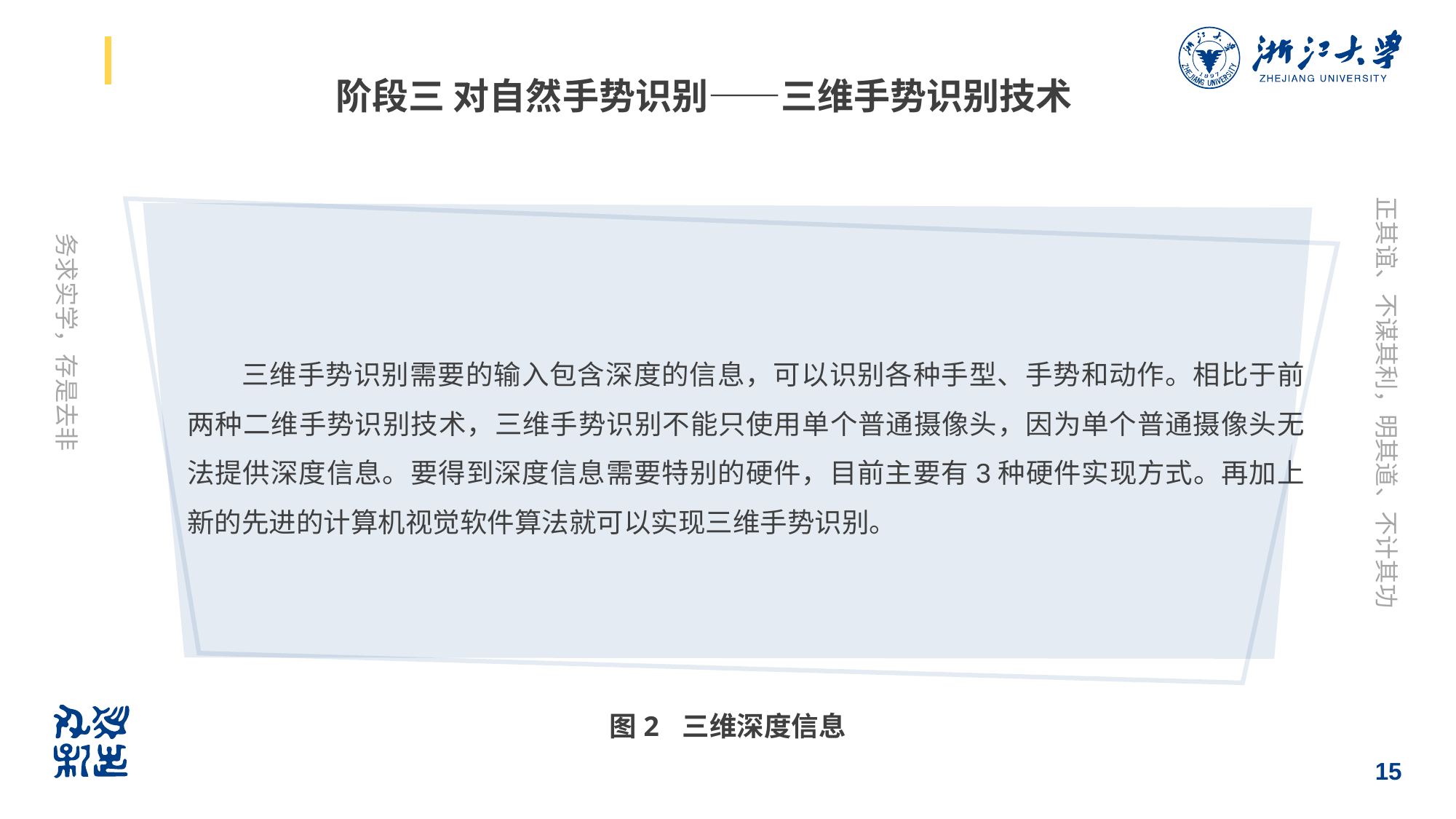

# 阶段三 对自然手势识别——三维手势识别技术

三维手势识别需要的输入包含深度的信息，可以识别各种手型、手势和动作。相比于前两种二维手势识别技术，三维手势识别不能只使用单个普通摄像头，因为单个普通摄像头无法提供深度信息。要得到深度信息需要特别的硬件，目前主要有3种硬件实现方式。再加上新的先进的计算机视觉软件算法就可以实现三维手势识别。
图2 三维深度信息
15